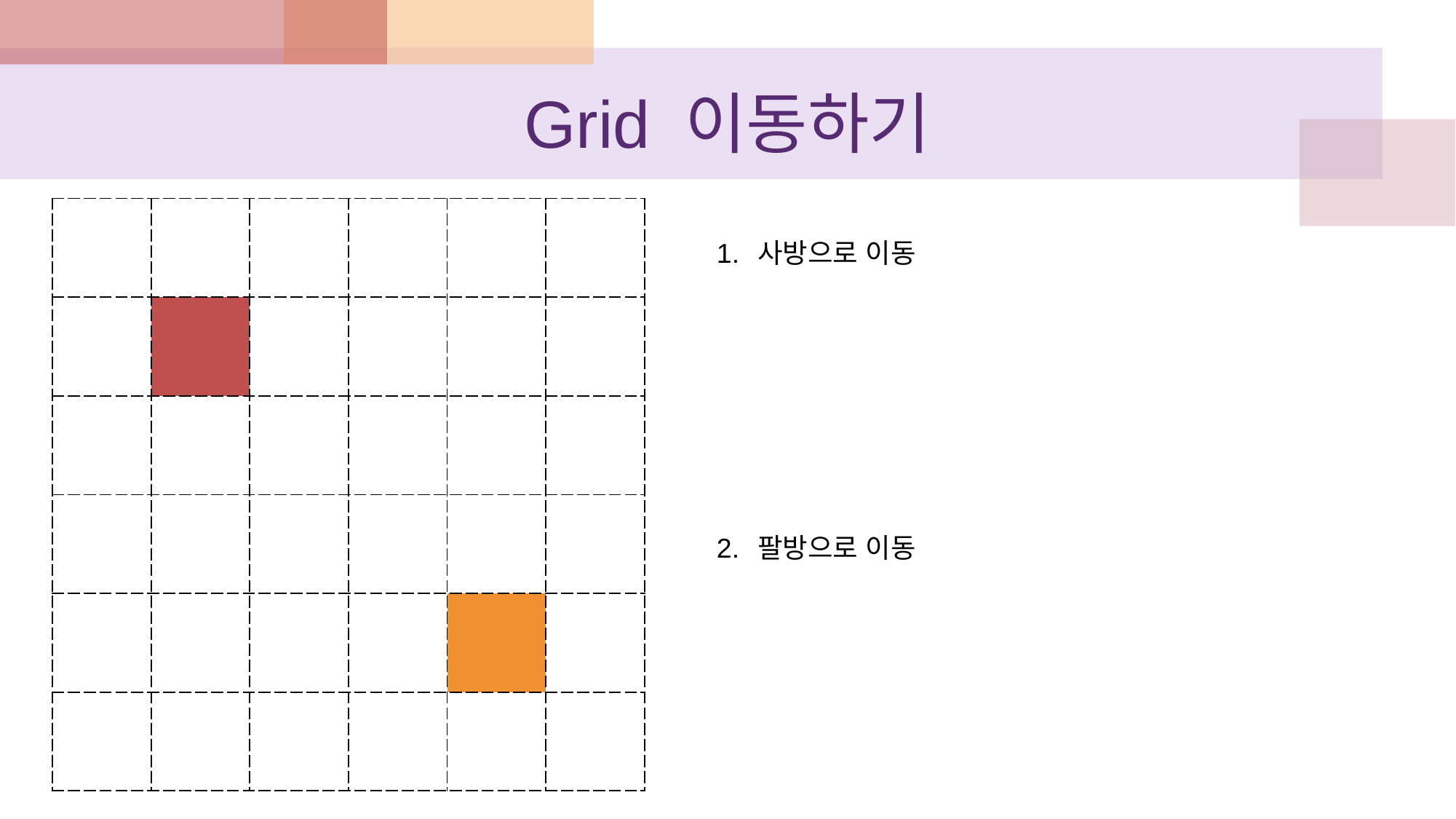

# Grid 이동하기

|  |  |  |  |  |  |
| --- | --- | --- | --- | --- | --- |
|  |  |  |  |  |  |
|  |  |  |  |  |  |
|  |  |  |  |  |  |
|  |  |  |  |  |  |
|  |  |  |  |  |  |
사방으로 이동

팔방으로 이동